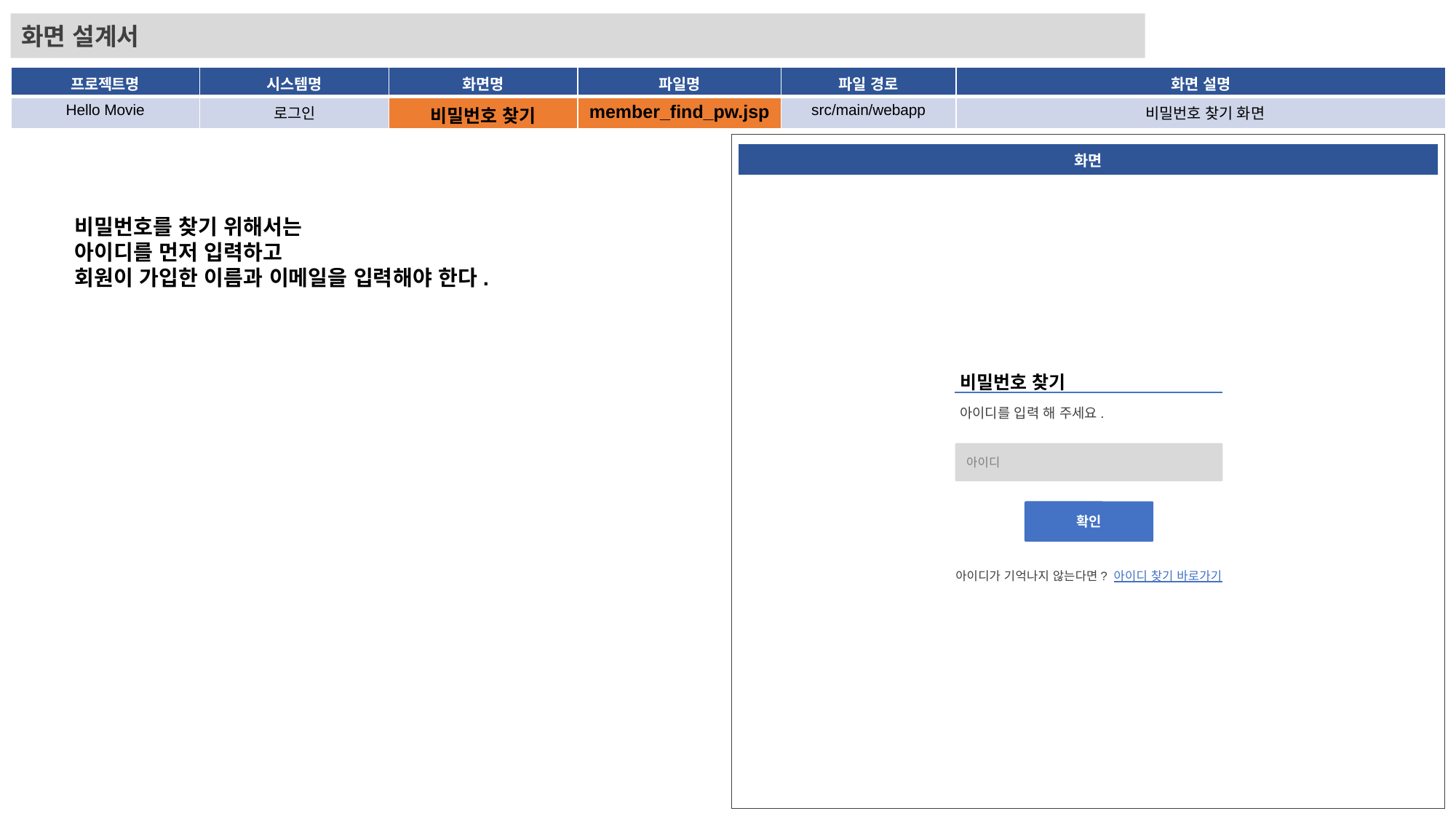

화면 설계서
| 프로젝트명 | 시스템명 | 화면명 | 파일명 | 파일 경로 | 화면 설명 |
| --- | --- | --- | --- | --- | --- |
| Hello Movie | 로그인 | 비밀번호 찾기 | member\_find\_pw.jsp | src/main/webapp | 비밀번호 찾기 화면 |

| 화면 |
| --- |
비밀번호를 찾기 위해서는
아이디를 먼저 입력하고
회원이 가입한 이름과 이메일을 입력해야 한다.
비밀번호 찾기
아이디를 입력 해 주세요.
아이디
확인
아이디가 기억나지 않는다면? 아이디 찾기 바로가기